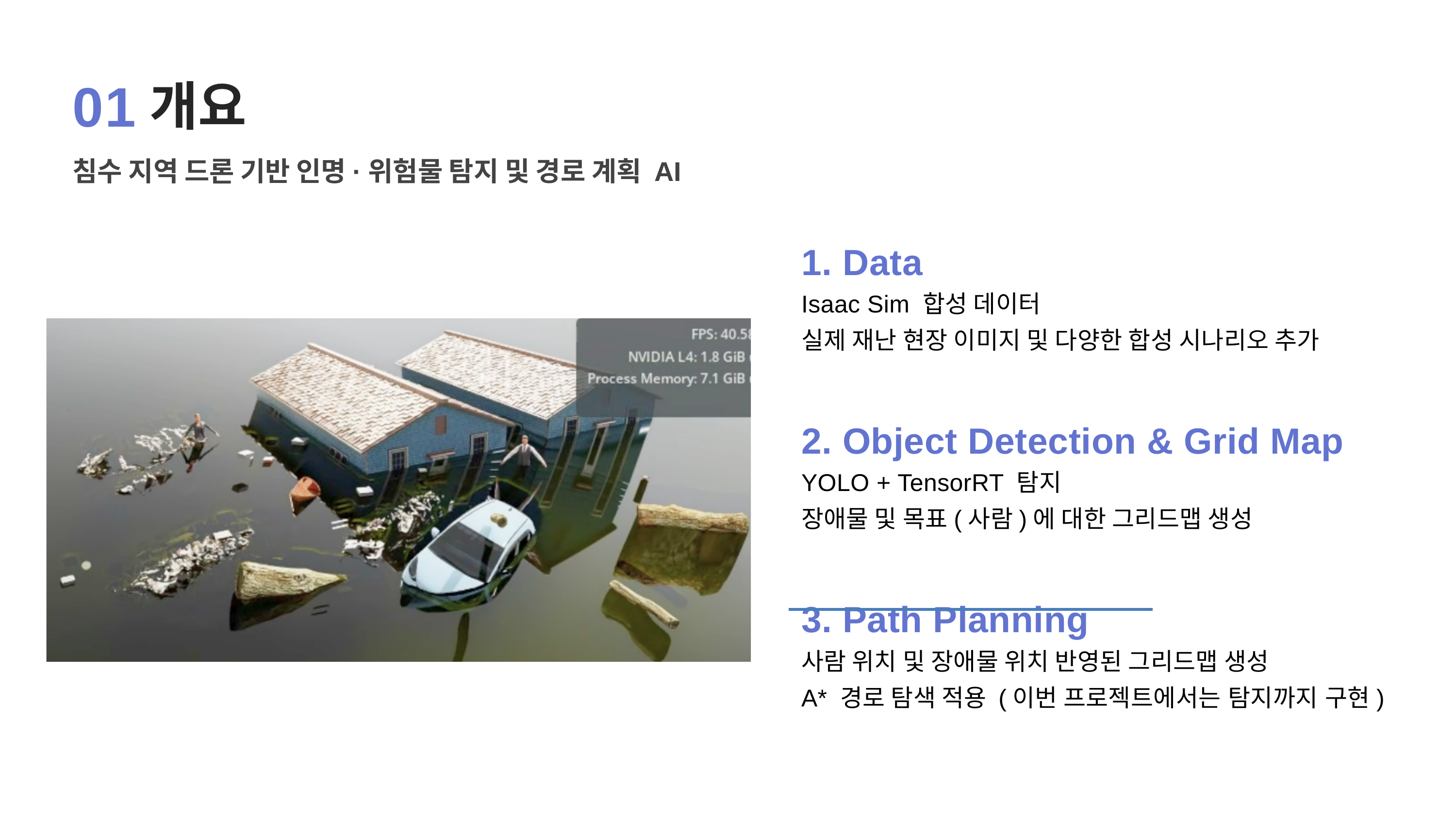

01
개요
침수 지역 드론 기반 인명·위험물 탐지 및 경로 계획 AI
1. Data
Isaac Sim 합성 데이터
실제 재난 현장 이미지 및 다양한 합성 시나리오 추가

2. Object Detection & Grid Map
YOLO + TensorRT 탐지
장애물 및 목표(사람)에 대한 그리드맵 생성
3. Path Planning
사람 위치 및 장애물 위치 반영된 그리드맵 생성
A* 경로 탐색 적용 (이번 프로젝트에서는 탐지까지 구현)